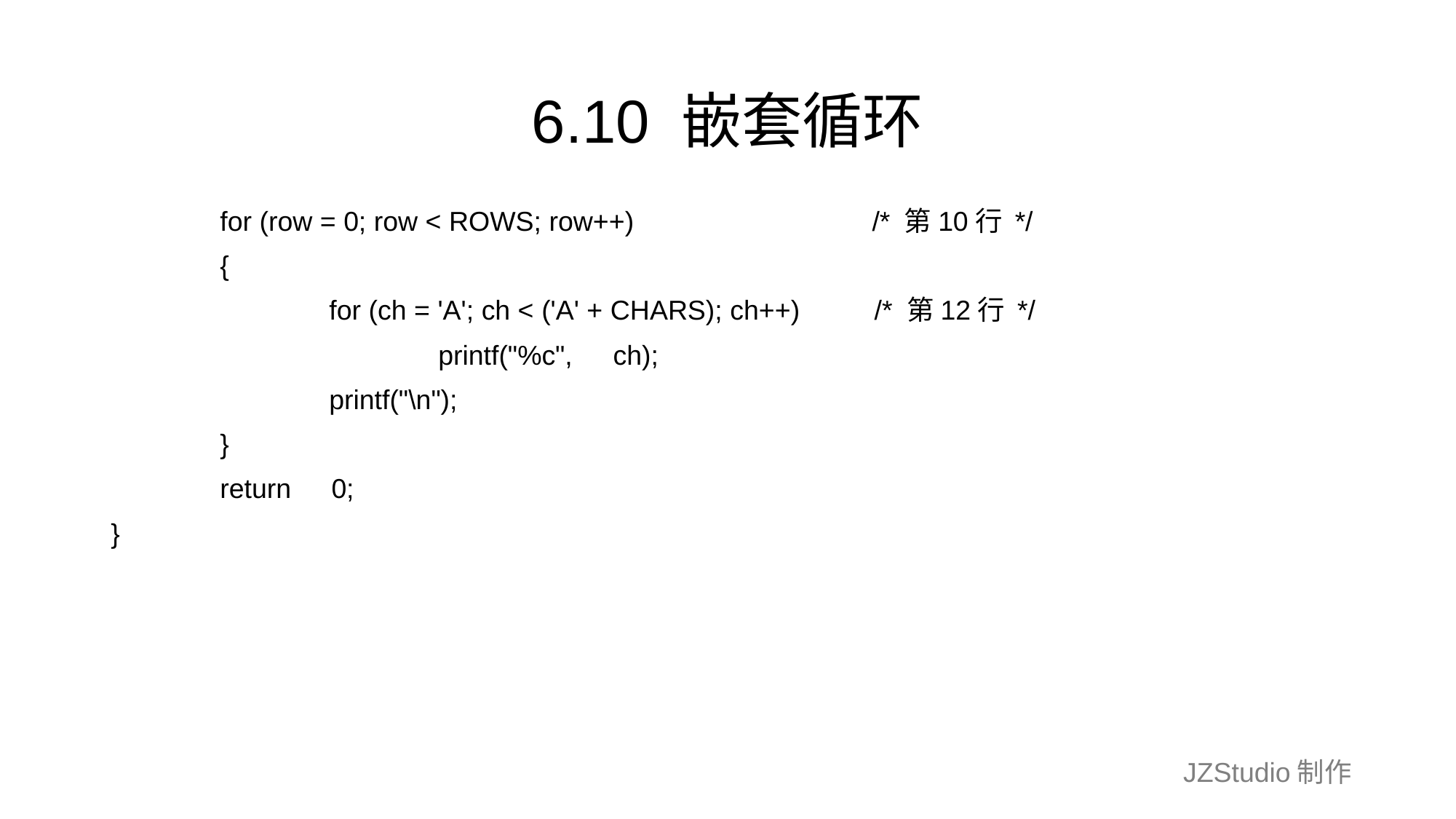

# 6.10 嵌套循环
	for (row = 0; row < ROWS; row++)　　　　　　　　 /* 第10行 */
	{
		for (ch = 'A'; ch < ('A' + CHARS); ch++)　　 /* 第12行 */
			printf("%c",　ch);
		printf("\n");
	}
	return　0;
}